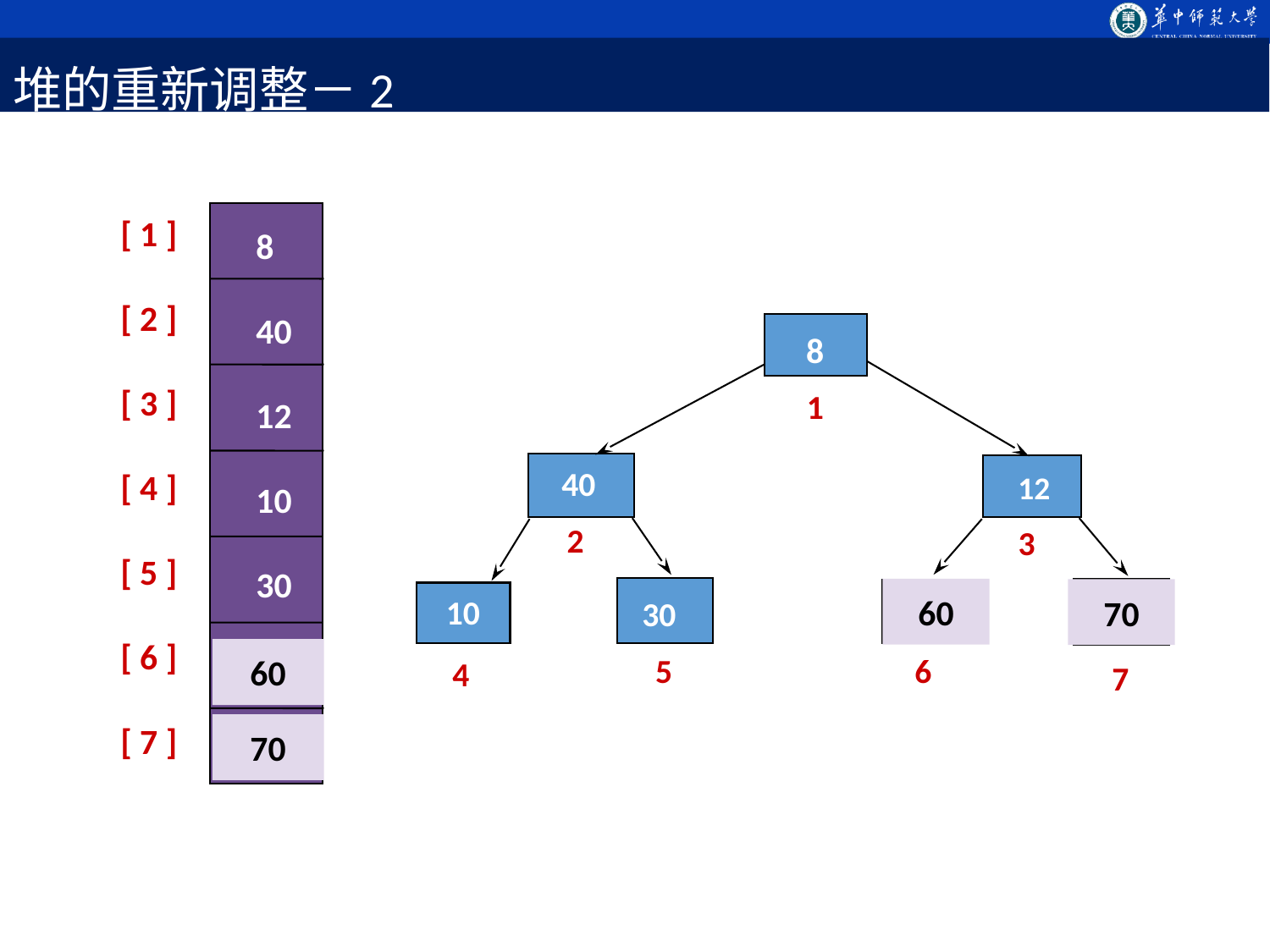

堆的重新调整－2

[ 1 ]

[ 2 ]

[ 3 ]

[ 4 ]

[ 5 ]

[ 6 ]

[ 7 ]

8

40

12

10

30

60

10

8

 1
 40

 12
 2
 3

 30
60

70

10

 7
 60
10

60
 5
  6
4

70